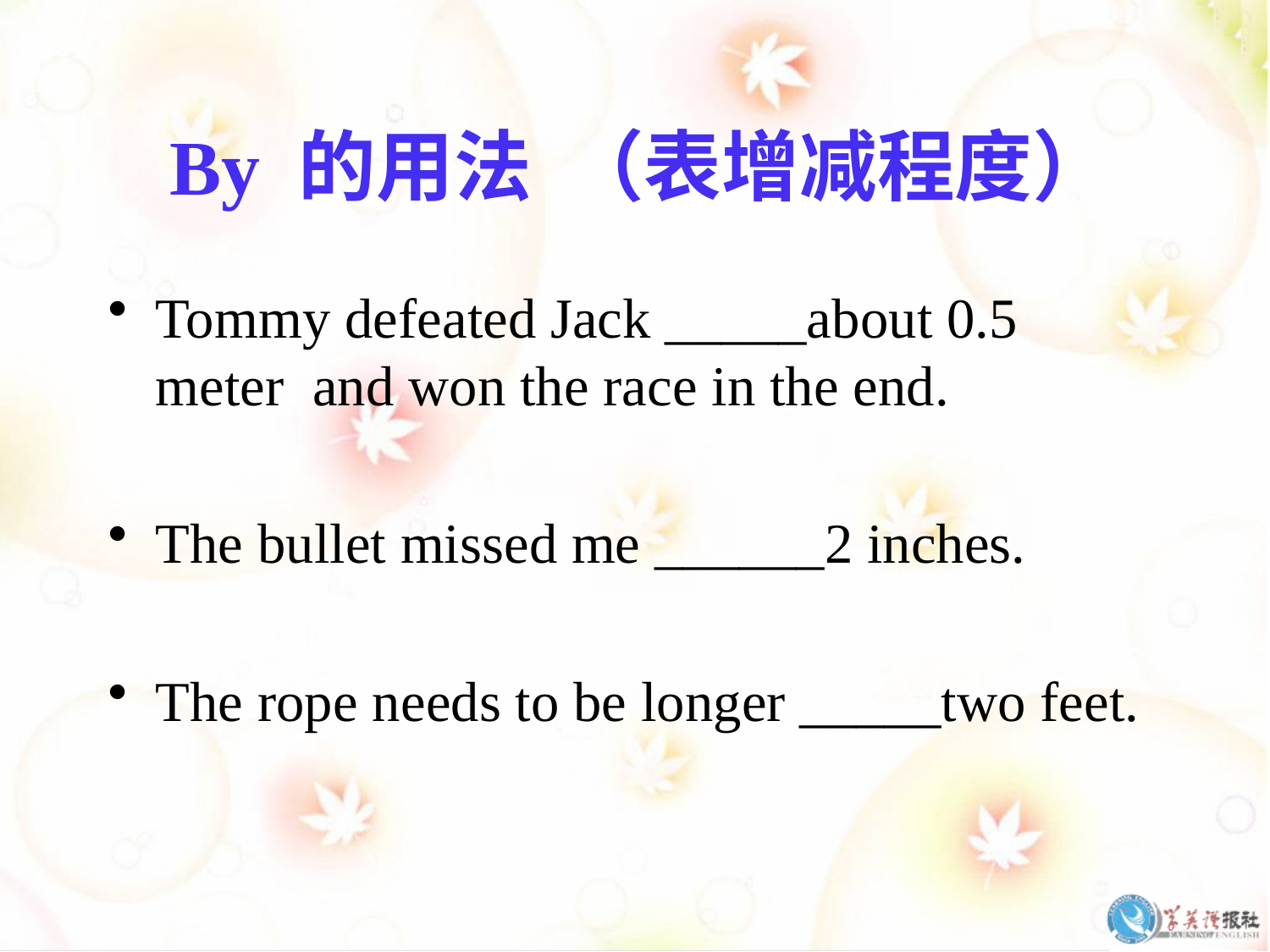

# By 的用法  （表增减程度）
Tommy defeated Jack _____about 0.5 meter  and won the race in the end.

The bullet missed me ______2 inches.

The rope needs to be longer _____two feet.